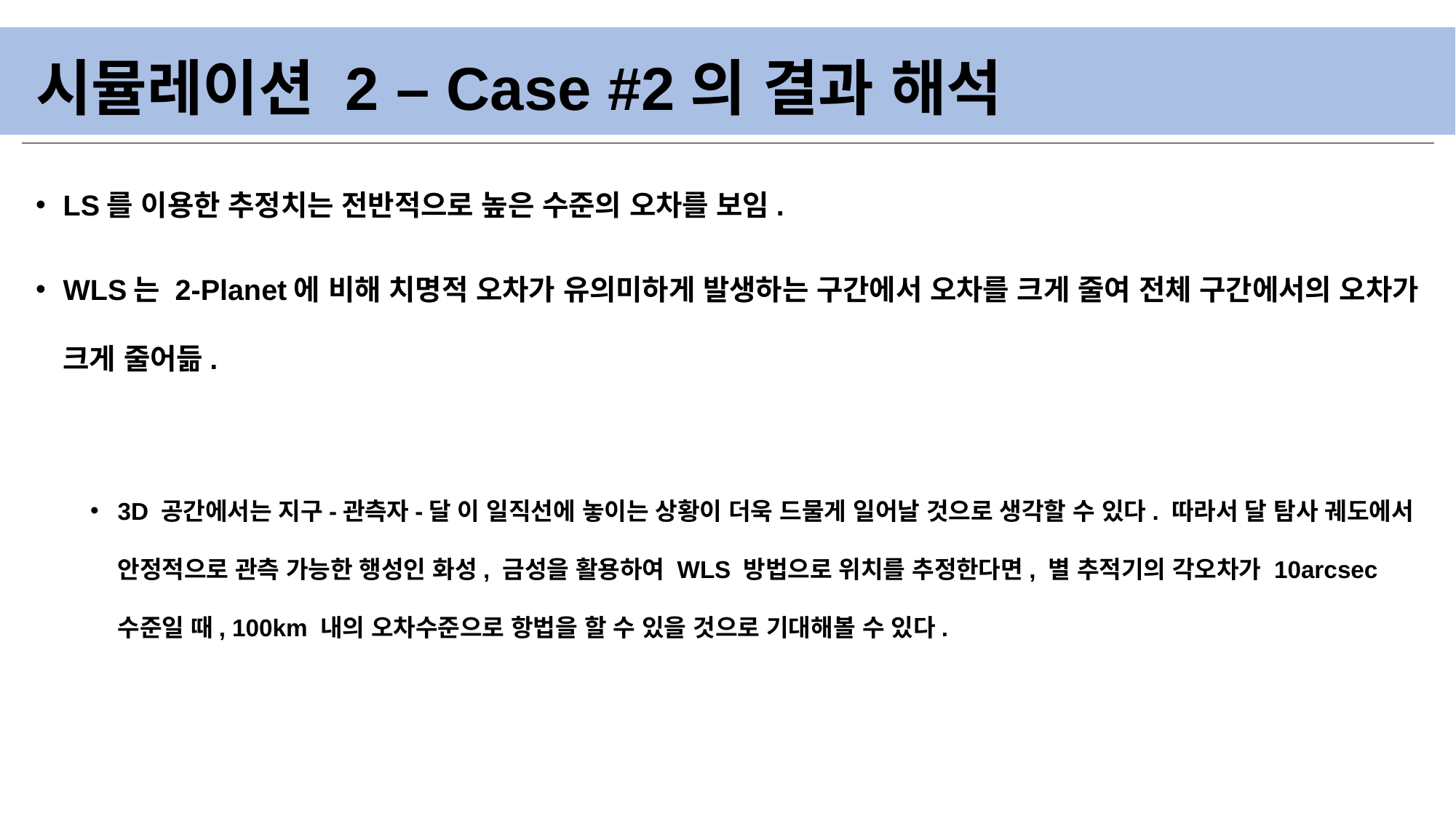

# 시뮬레이션 2 – Case #2의 결과 해석
LS를 이용한 추정치는 전반적으로 높은 수준의 오차를 보임.
WLS는 2-Planet에 비해 치명적 오차가 유의미하게 발생하는 구간에서 오차를 크게 줄여 전체 구간에서의 오차가 크게 줄어듦.

3D 공간에서는 지구-관측자-달 이 일직선에 놓이는 상황이 더욱 드물게 일어날 것으로 생각할 수 있다. 따라서 달 탐사 궤도에서 안정적으로 관측 가능한 행성인 화성, 금성을 활용하여 WLS 방법으로 위치를 추정한다면, 별 추적기의 각오차가 10arcsec 수준일 때, 100km 내의 오차수준으로 항법을 할 수 있을 것으로 기대해볼 수 있다.